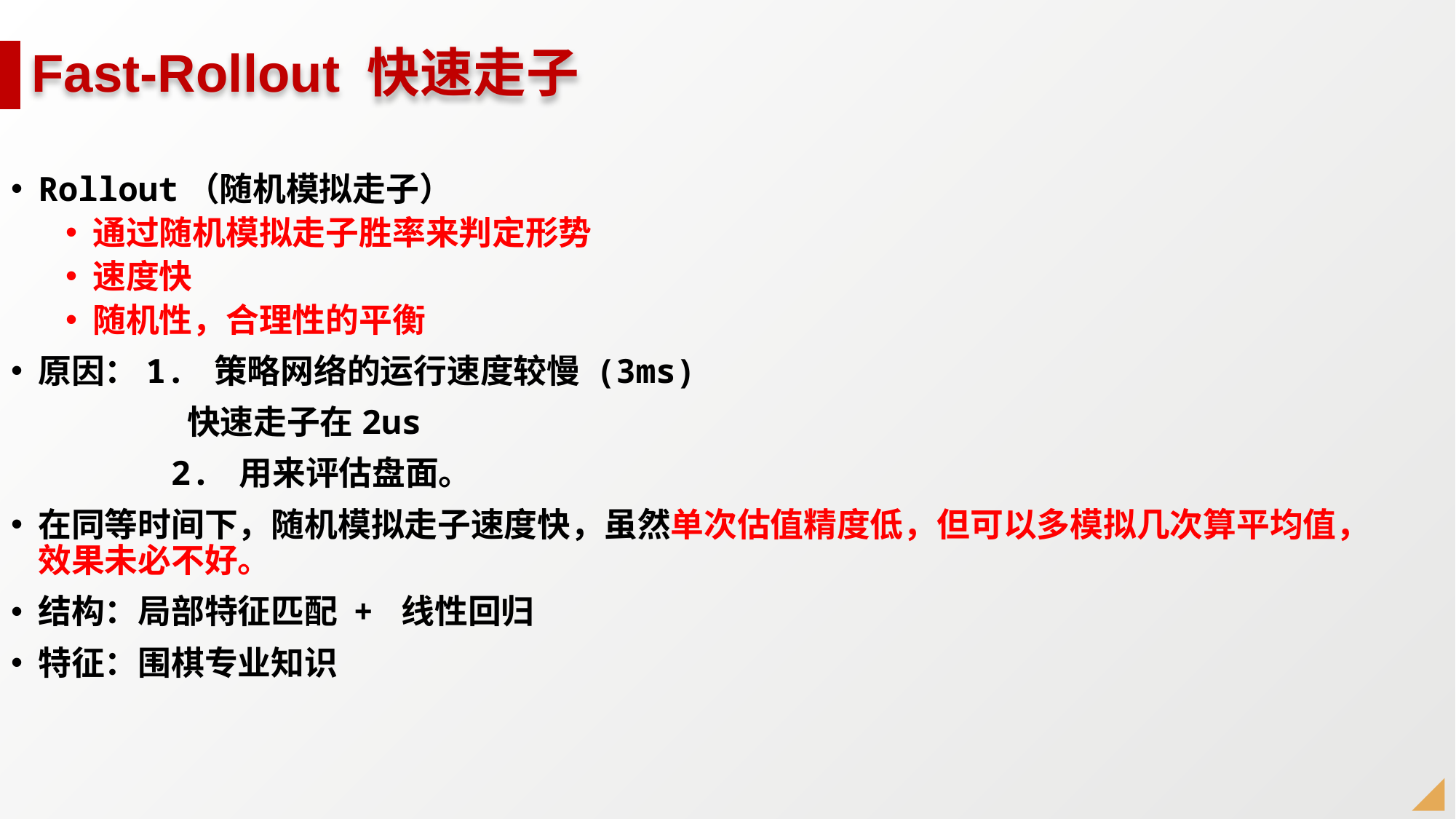

# Fast-Rollout 快速走子
Rollout（随机模拟走子）
通过随机模拟走子胜率来判定形势
速度快
随机性，合理性的平衡
原因：1. 策略网络的运行速度较慢 (3ms)
                      快速走子在2us
        2. 用来评估盘面。
在同等时间下，随机模拟走子速度快，虽然单次估值精度低，但可以多模拟几次算平均值，效果未必不好。
结构：局部特征匹配 + 线性回归
特征：围棋专业知识